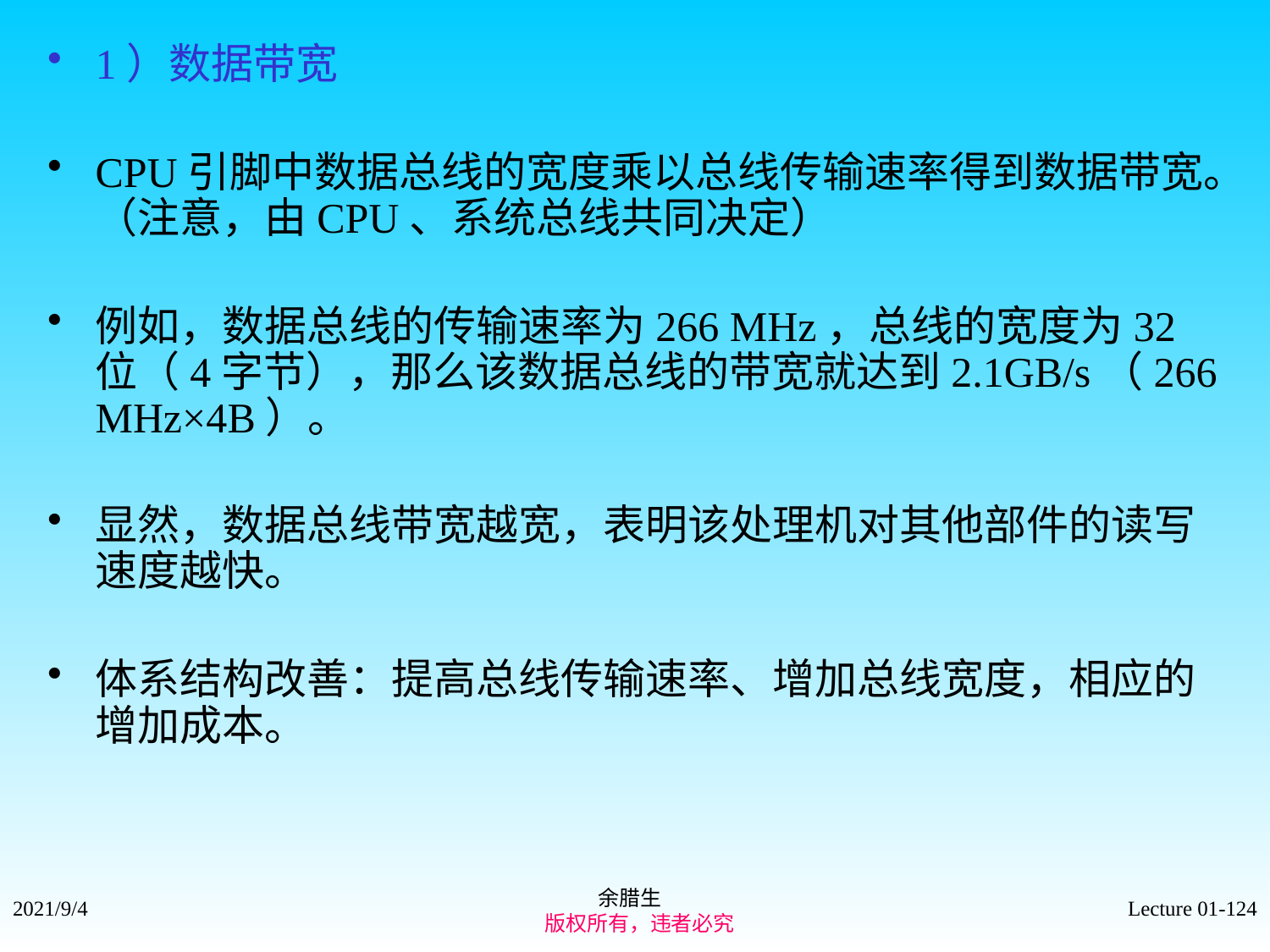

1）数据带宽

CPU引脚中数据总线的宽度乘以总线传输速率得到数据带宽。（注意，由CPU、系统总线共同决定）

例如，数据总线的传输速率为266 MHz，总线的宽度为32位（4字节），那么该数据总线的带宽就达到2.1GB/s（266MHz×4B）。

显然，数据总线带宽越宽，表明该处理机对其他部件的读写速度越快。

体系结构改善：提高总线传输速率、增加总线宽度，相应的增加成本。
余腊生
 版权所有，违者必究
2021/9/4
Lecture 01-124